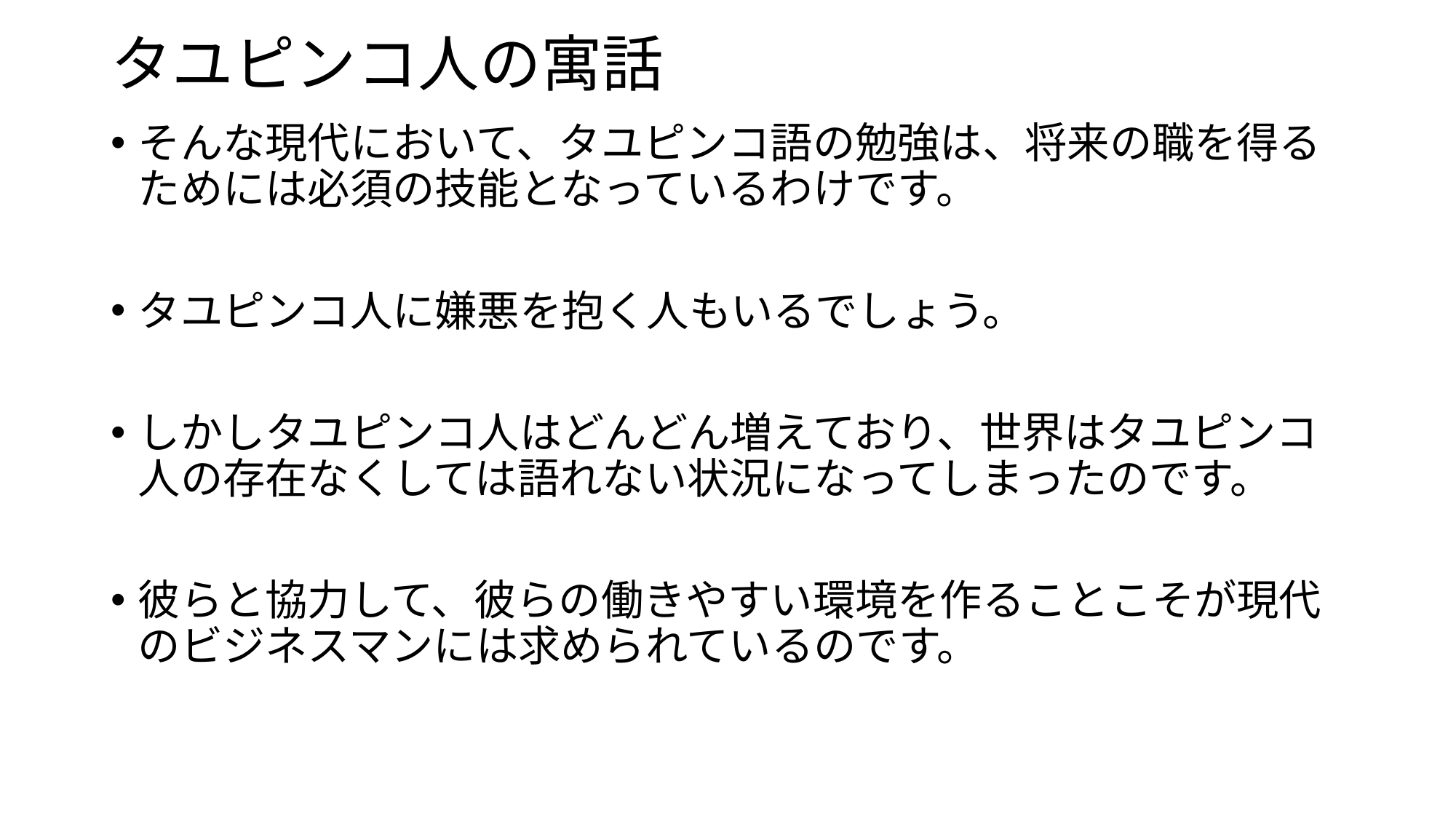

# タユピンコ人の寓話
そんな現代において、タユピンコ語の勉強は、将来の職を得るためには必須の技能となっているわけです。

タユピンコ人に嫌悪を抱く人もいるでしょう。

しかしタユピンコ人はどんどん増えており、世界はタユピンコ人の存在なくしては語れない状況になってしまったのです。

彼らと協力して、彼らの働きやすい環境を作ることこそが現代のビジネスマンには求められているのです。